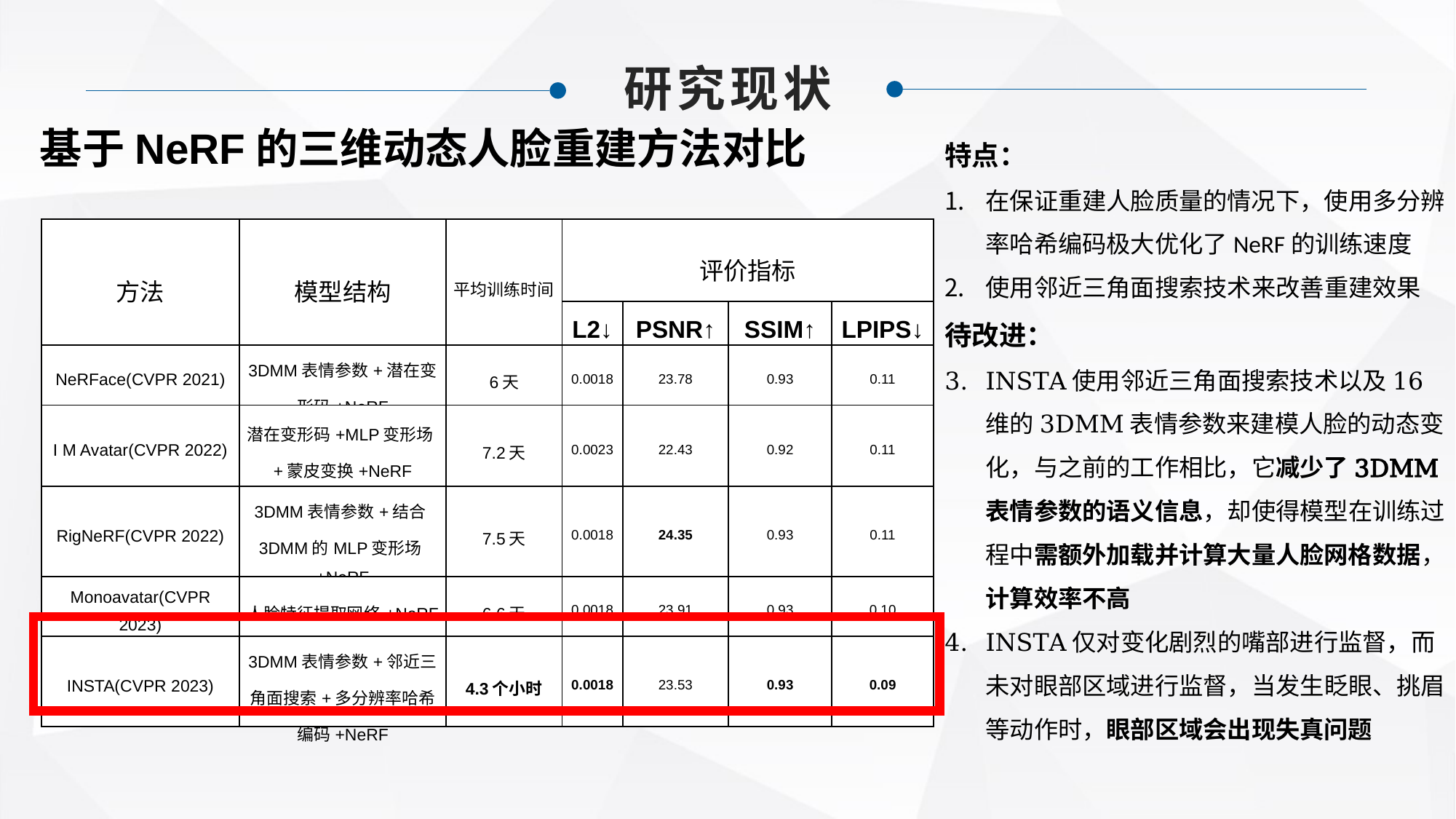

研究现状

基于NeRF的三维动态人脸重建方法对比
特点：
在保证重建人脸质量的情况下，使用多分辨率哈希编码极大优化了NeRF的训练速度
使用邻近三角面搜索技术来改善重建效果
待改进：
INSTA使用邻近三角面搜索技术以及16维的3DMM表情参数来建模人脸的动态变化，与之前的工作相比，它减少了3DMM表情参数的语义信息，却使得模型在训练过程中需额外加载并计算大量人脸网格数据，计算效率不高
INSTA仅对变化剧烈的嘴部进行监督，而未对眼部区域进行监督，当发生眨眼、挑眉等动作时，眼部区域会出现失真问题
| 方法 | 模型结构 | 平均训练时间 | 评价指标 |  |  |  |
| --- | --- | --- | --- | --- | --- | --- |
|  |  |  | L2↓ | PSNR↑ | SSIM↑ | LPIPS↓ |
| NeRFace(CVPR 2021) | 3DMM表情参数+潜在变形码+NeRF | 6天 | 0.0018 | 23.78 | 0.93 | 0.11 |
| I M Avatar(CVPR 2022) | 潜在变形码+MLP变形场+蒙皮变换+NeRF | 7.2天 | 0.0023 | 22.43 | 0.92 | 0.11 |
| RigNeRF(CVPR 2022) | 3DMM表情参数+结合3DMM的MLP变形场+NeRF | 7.5天 | 0.0018 | 24.35 | 0.93 | 0.11 |
| Monoavatar(CVPR 2023) | 人脸特征提取网络+NeRF | 6.6天 | 0.0018 | 23.91 | 0.93 | 0.10 |
| INSTA(CVPR 2023) | 3DMM表情参数+邻近三角面搜索+多分辨率哈希编码+NeRF | 4.3个小时 | 0.0018 | 23.53 | 0.93 | 0.09 |